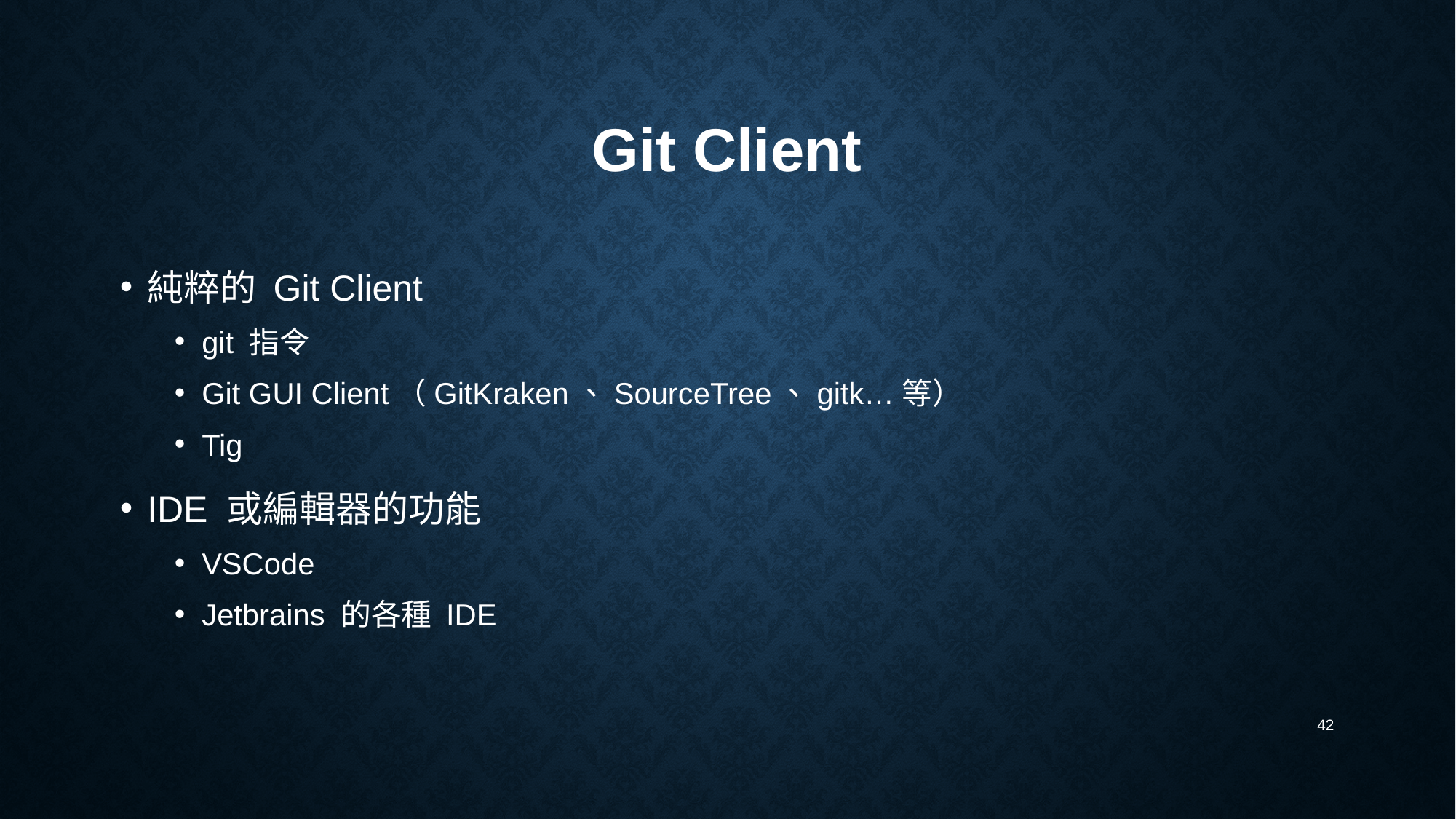

# Git Client
純粹的 Git Client
git 指令
Git GUI Client（GitKraken、SourceTree、gitk…等）
Tig
IDE 或編輯器的功能
VSCode
Jetbrains 的各種 IDE
42